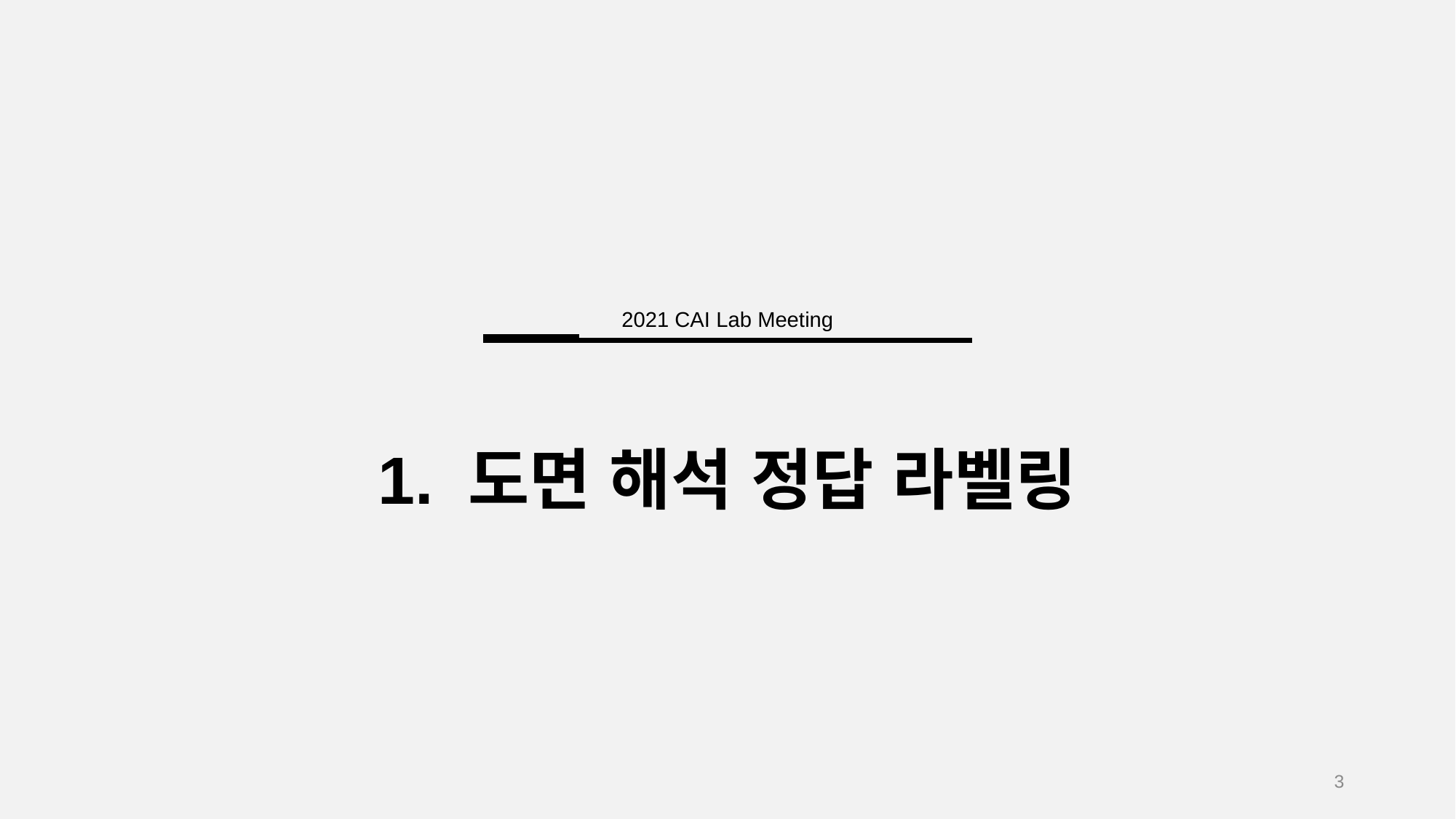

2021 CAI Lab Meeting

1. 도면 해석 정답 라벨링
3